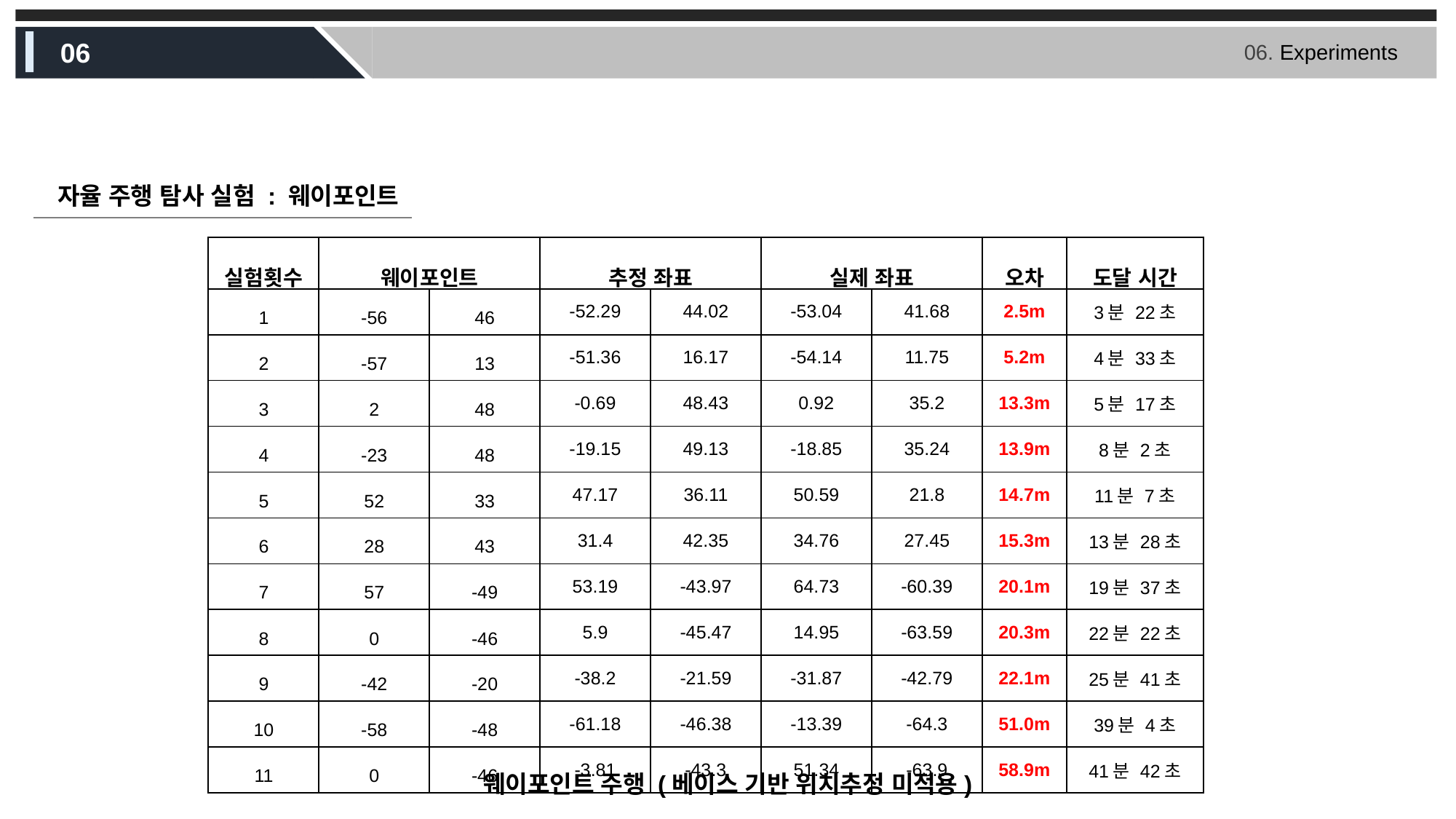

06

06. Experiments
자율 주행 탐사 실험 : 웨이포인트
| 실험횟수 | 웨이포인트 |  | 추정 좌표 |  | 실제 좌표 |  | 오차 | 도달 시간 |
| --- | --- | --- | --- | --- | --- | --- | --- | --- |
| 1 | -56 | 46 | -52.29 | 44.02 | -53.04 | 41.68 | 2.5m | 3분 22초 |
| 2 | -57 | 13 | -51.36 | 16.17 | -54.14 | 11.75 | 5.2m | 4분 33초 |
| 3 | 2 | 48 | -0.69 | 48.43 | 0.92 | 35.2 | 13.3m | 5분 17초 |
| 4 | -23 | 48 | -19.15 | 49.13 | -18.85 | 35.24 | 13.9m | 8분 2초 |
| 5 | 52 | 33 | 47.17 | 36.11 | 50.59 | 21.8 | 14.7m | 11분 7초 |
| 6 | 28 | 43 | 31.4 | 42.35 | 34.76 | 27.45 | 15.3m | 13분 28초 |
| 7 | 57 | -49 | 53.19 | -43.97 | 64.73 | -60.39 | 20.1m | 19분 37초 |
| 8 | 0 | -46 | 5.9 | -45.47 | 14.95 | -63.59 | 20.3m | 22분 22초 |
| 9 | -42 | -20 | -38.2 | -21.59 | -31.87 | -42.79 | 22.1m | 25분 41초 |
| 10 | -58 | -48 | -61.18 | -46.38 | -13.39 | -64.3 | 51.0m | 39분 4초 |
| 11 | 0 | -46 | -3.81 | -43.3 | 51.34 | -63.9 | 58.9m | 41분 42초 |
웨이포인트 주행 (베이스 기반 위치추정 미적용)